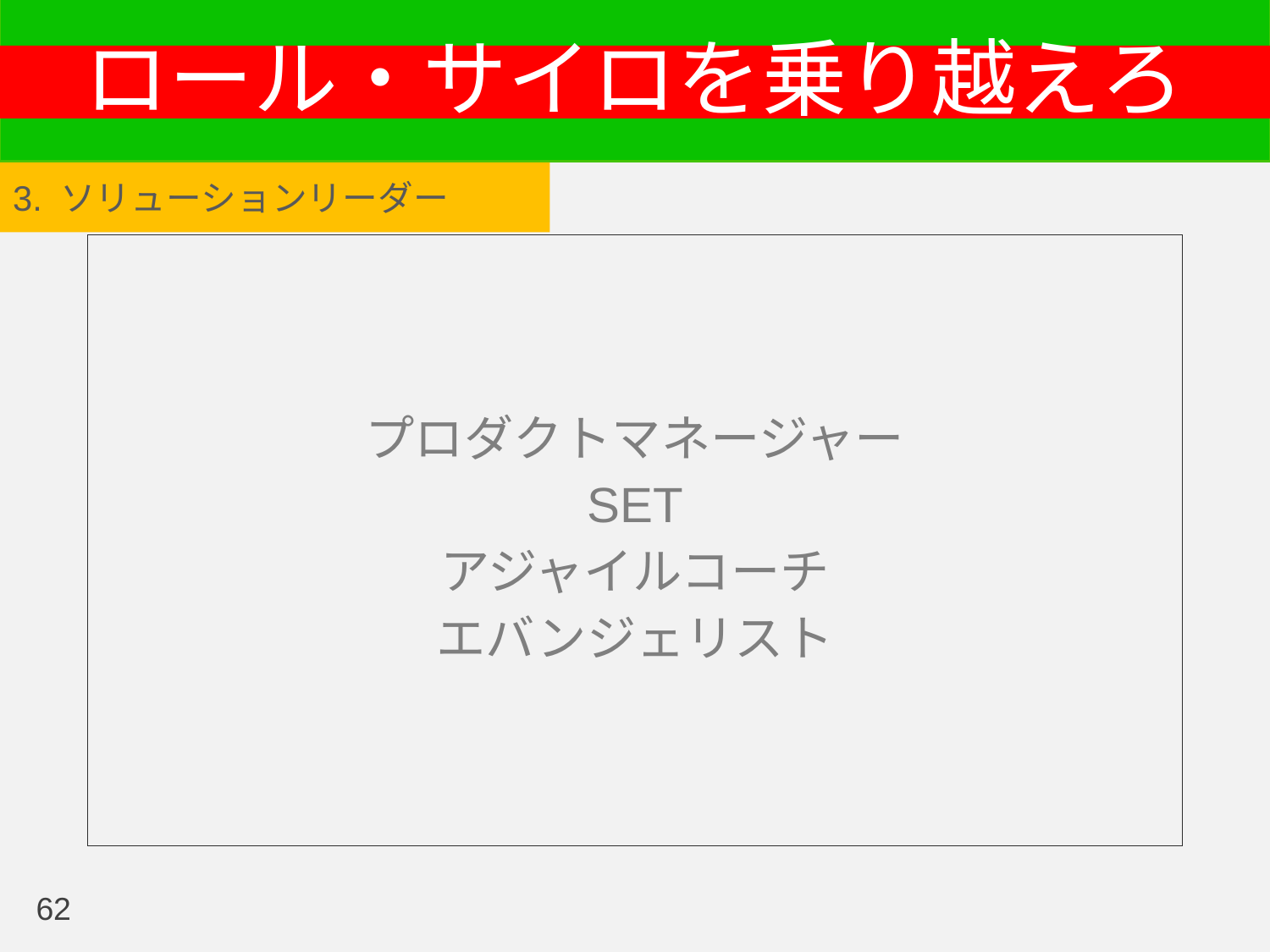

# ロール・サイロを乗り越えろ
3. ソリューションリーダー
プロダクトマネージャー
SET
アジャイルコーチ
エバンジェリスト
62